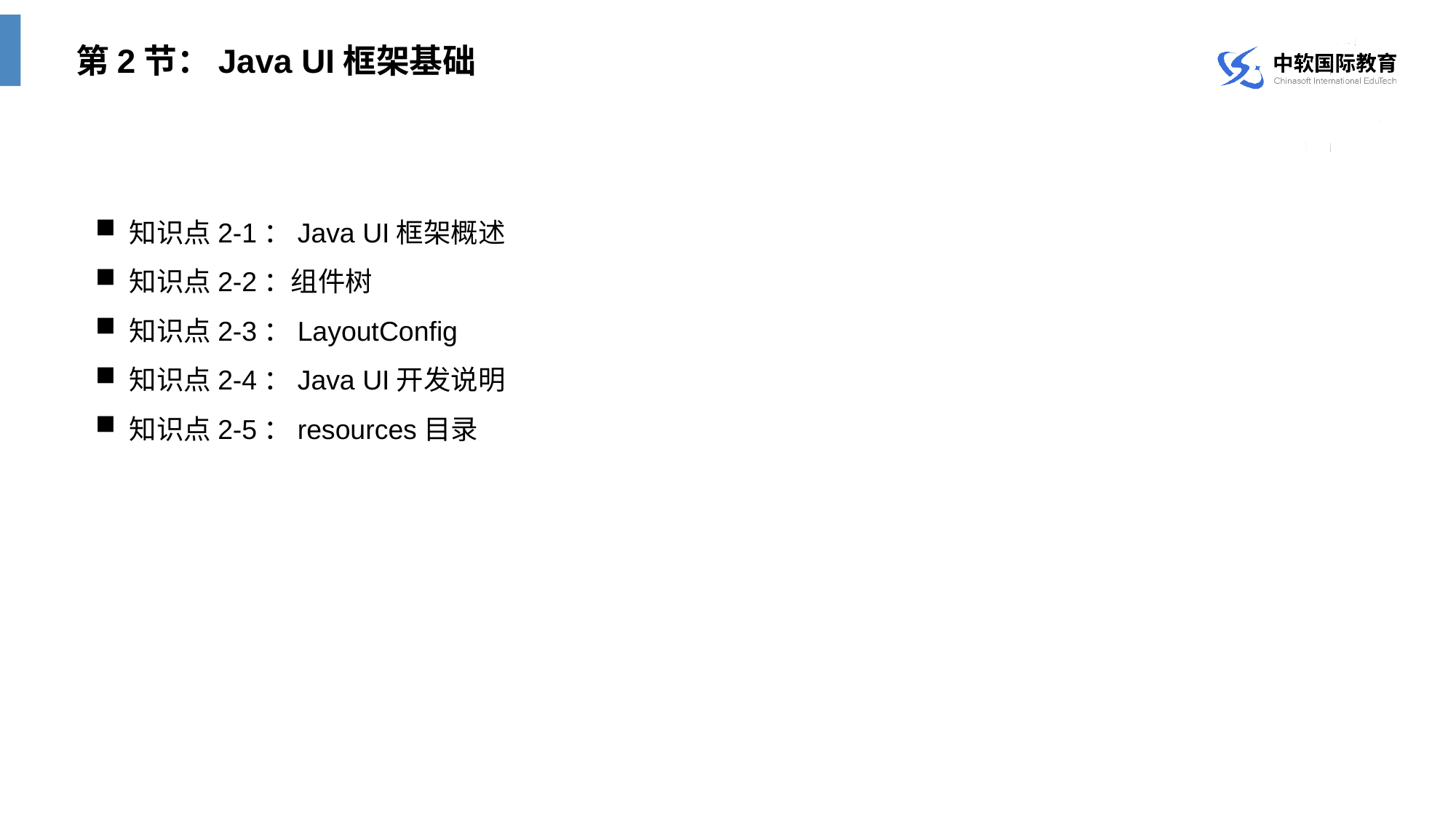

第2节：Java UI框架基础
知识点2-1：Java UI框架概述
知识点2-2：组件树
知识点2-3：LayoutConfig
知识点2-4：Java UI开发说明
知识点2-5：resources目录